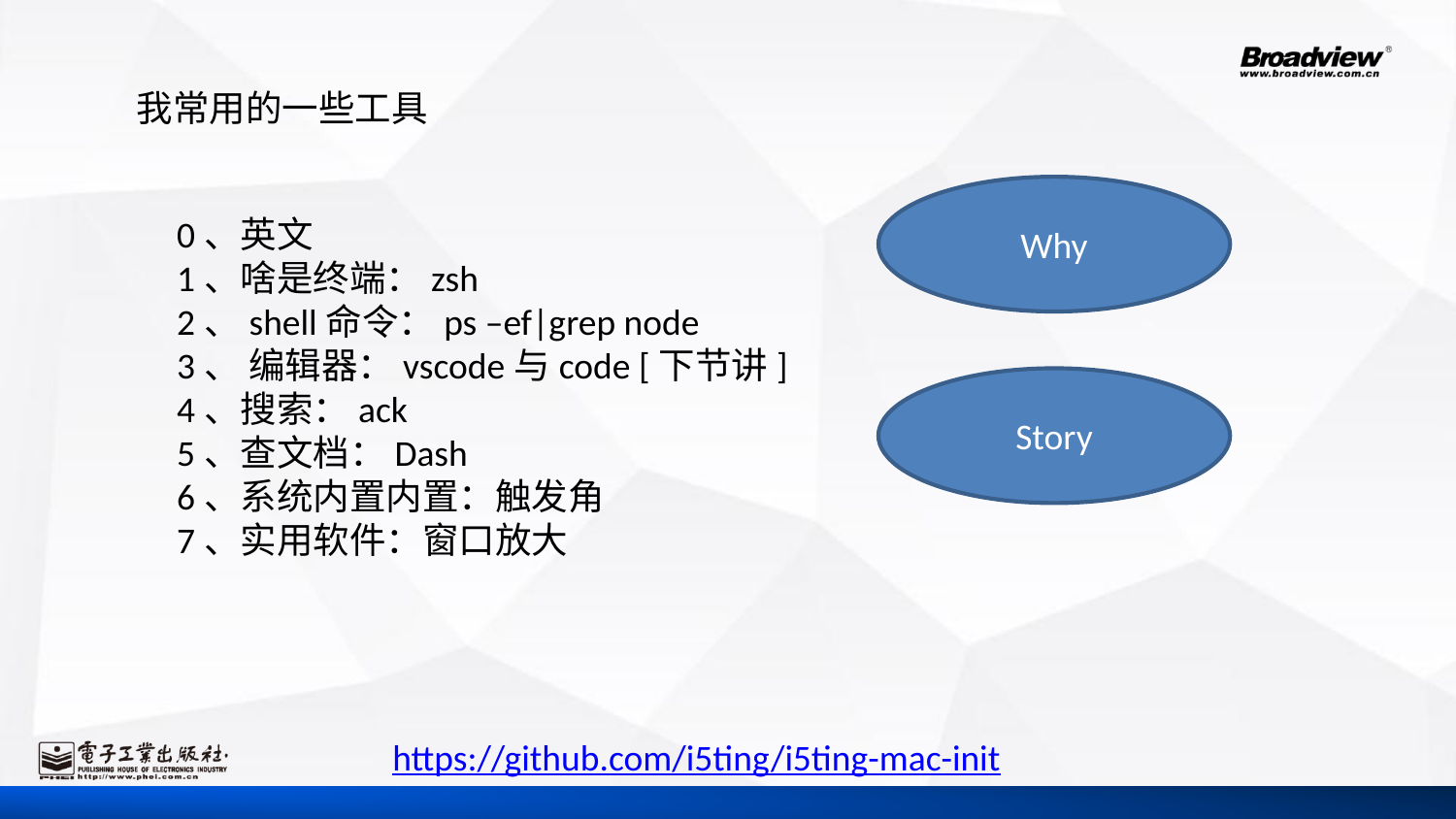

#
我常用的一些工具
Why
0、英文
1、啥是终端：zsh
2、shell命令：ps –ef|grep node
3、 编辑器：vscode与code [下节讲]
4、搜索：ack
5、查文档：Dash
6、系统内置内置：触发角
7、实用软件：窗口放大
Story
https://github.com/i5ting/i5ting-mac-init